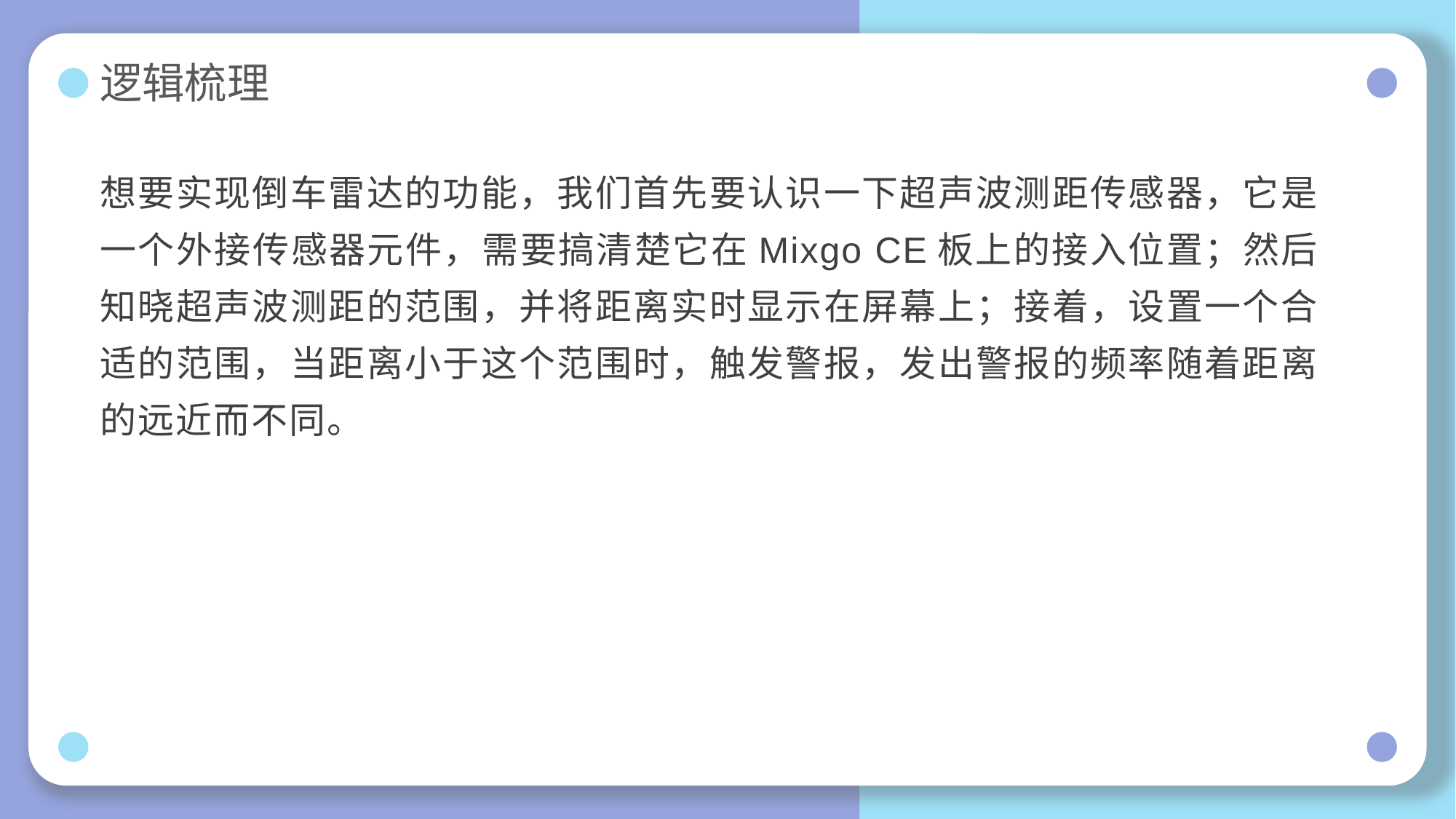

# 逻辑梳理
想要实现倒车雷达的功能，我们首先要认识一下超声波测距传感器，它是一个外接传感器元件，需要搞清楚它在Mixgo CE板上的接入位置；然后知晓超声波测距的范围，并将距离实时显示在屏幕上；接着，设置一个合适的范围，当距离小于这个范围时，触发警报，发出警报的频率随着距离的远近而不同。